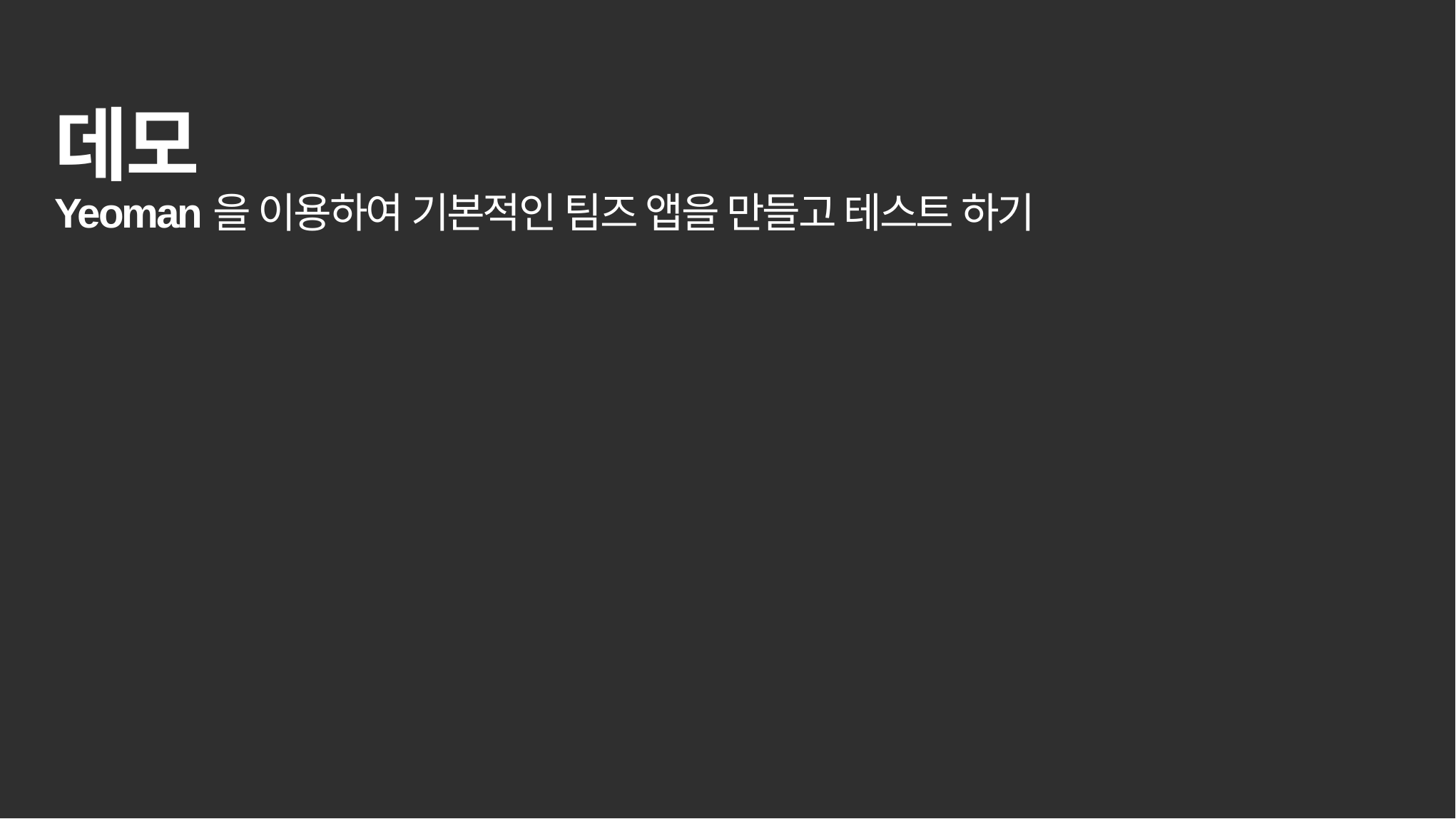

# 데모 Yeoman을 이용하여 기본적인 팀즈 앱을 만들고 테스트 하기